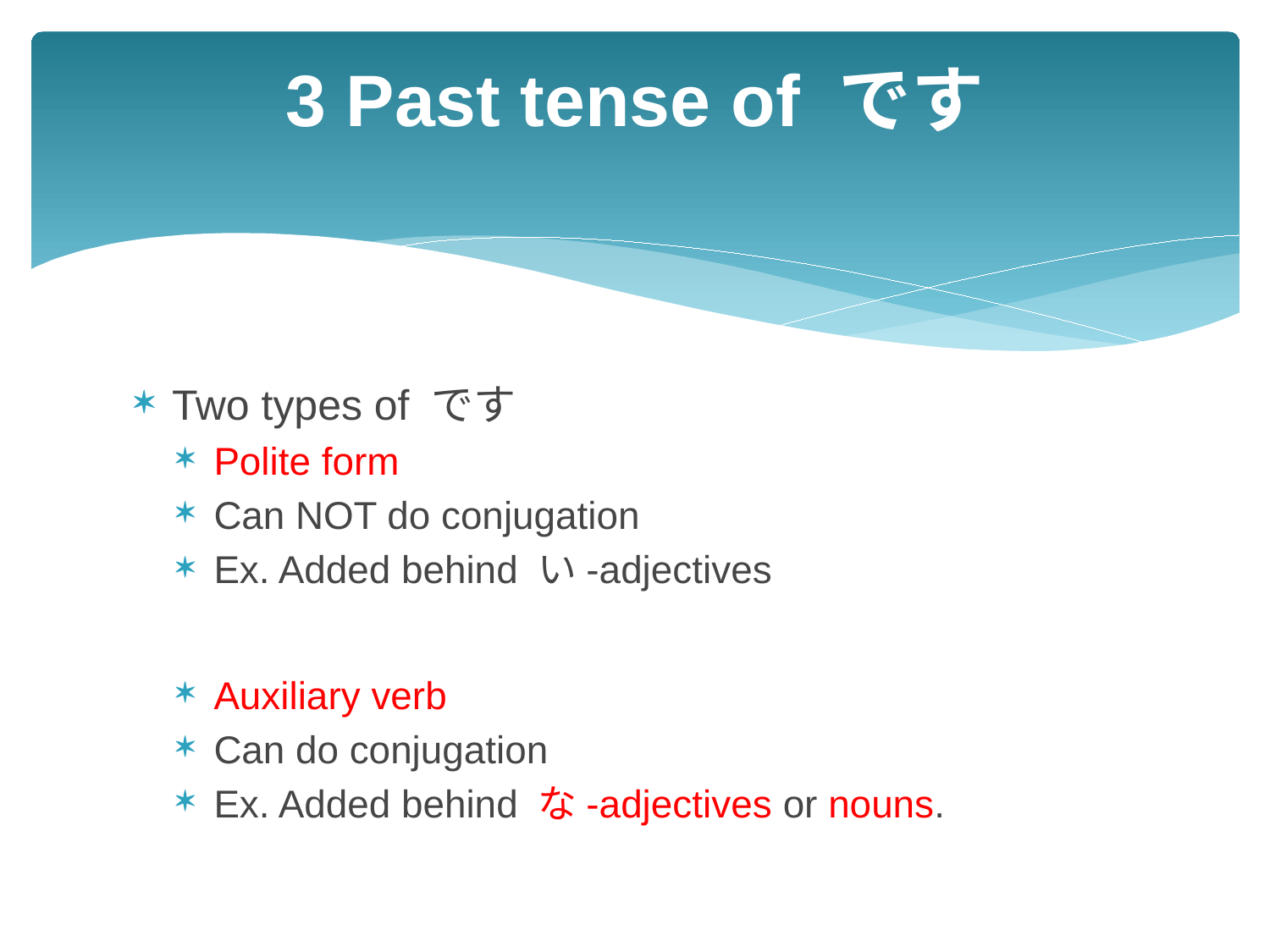

# 3 Past tense of です
Two types of です
Polite form
Can NOT do conjugation
Ex. Added behind い-adjectives

Auxiliary verb
Can do conjugation
Ex. Added behind な-adjectives or nouns.